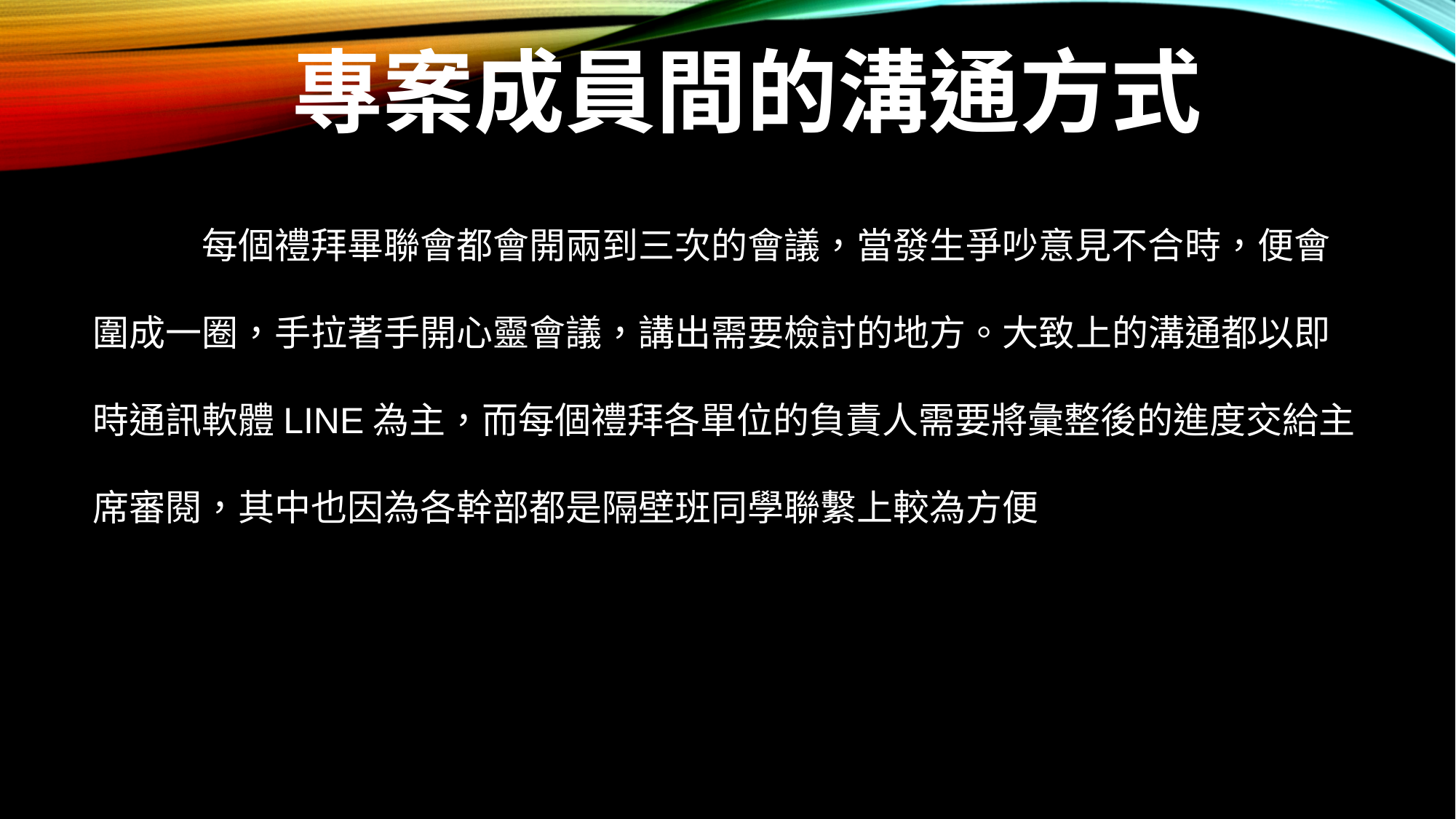

# 專案成員間的溝通方式
	每個禮拜畢聯會都會開兩到三次的會議，當發生爭吵意見不合時，便會圍成一圈，手拉著手開心靈會議，講出需要檢討的地方。大致上的溝通都以即時通訊軟體LINE為主，而每個禮拜各單位的負責人需要將彙整後的進度交給主席審閱，其中也因為各幹部都是隔壁班同學聯繫上較為方便